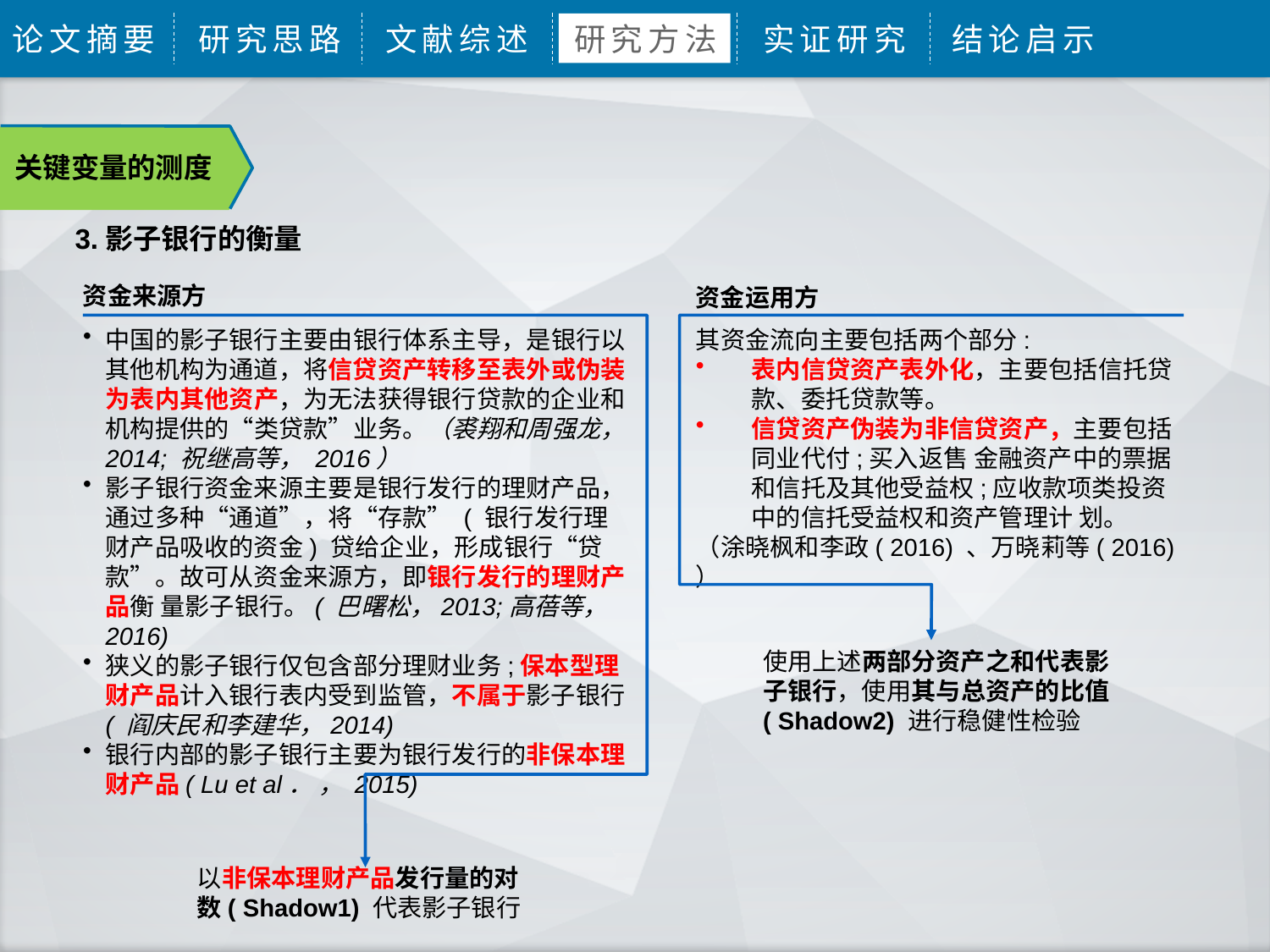

论文摘要
研究思路
文献综述
研究方法
实证研究
结论启示

关键变量的测度
3.影子银行的衡量
资金来源方
资金运用方

中国的影子银行主要由银行体系主导，是银行以其他机构为通道，将信贷资产转移至表外或伪装为表内其他资产，为无法获得银行贷款的企业和机构提供的“类贷款”业务。（裘翔和周强龙，2014; 祝继高等， 2016）
影子银行资金来源主要是银行发行的理财产品，通过多种“通道”，将“存款” ( 银行发行理财产品吸收的资金) 贷给企业，形成银行“贷款”。故可从资金来源方，即银行发行的理财产品衡 量影子银行。( 巴曙松，2013;高蓓等，2016)
狭义的影子银行仅包含部分理财业务;保本型理财产品计入银行表内受到监管，不属于影子银行( 阎庆民和李建华，2014)
银行内部的影子银行主要为银行发行的非保本理财产品( Lu et al． ， 2015)
其资金流向主要包括两个部分:
表内信贷资产表外化，主要包括信托贷款、委托贷款等。
信贷资产伪装为非信贷资产，主要包括同业代付;买入返售 金融资产中的票据和信托及其他受益权;应收款项类投资中的信托受益权和资产管理计 划。
（涂晓枫和李政( 2016) 、万晓莉等( 2016) ）
使用上述两部分资产之和代表影子银行，使用其与总资产的比值( Shadow2) 进行稳健性检验
以非保本理财产品发行量的对数( Shadow1) 代表影子银行